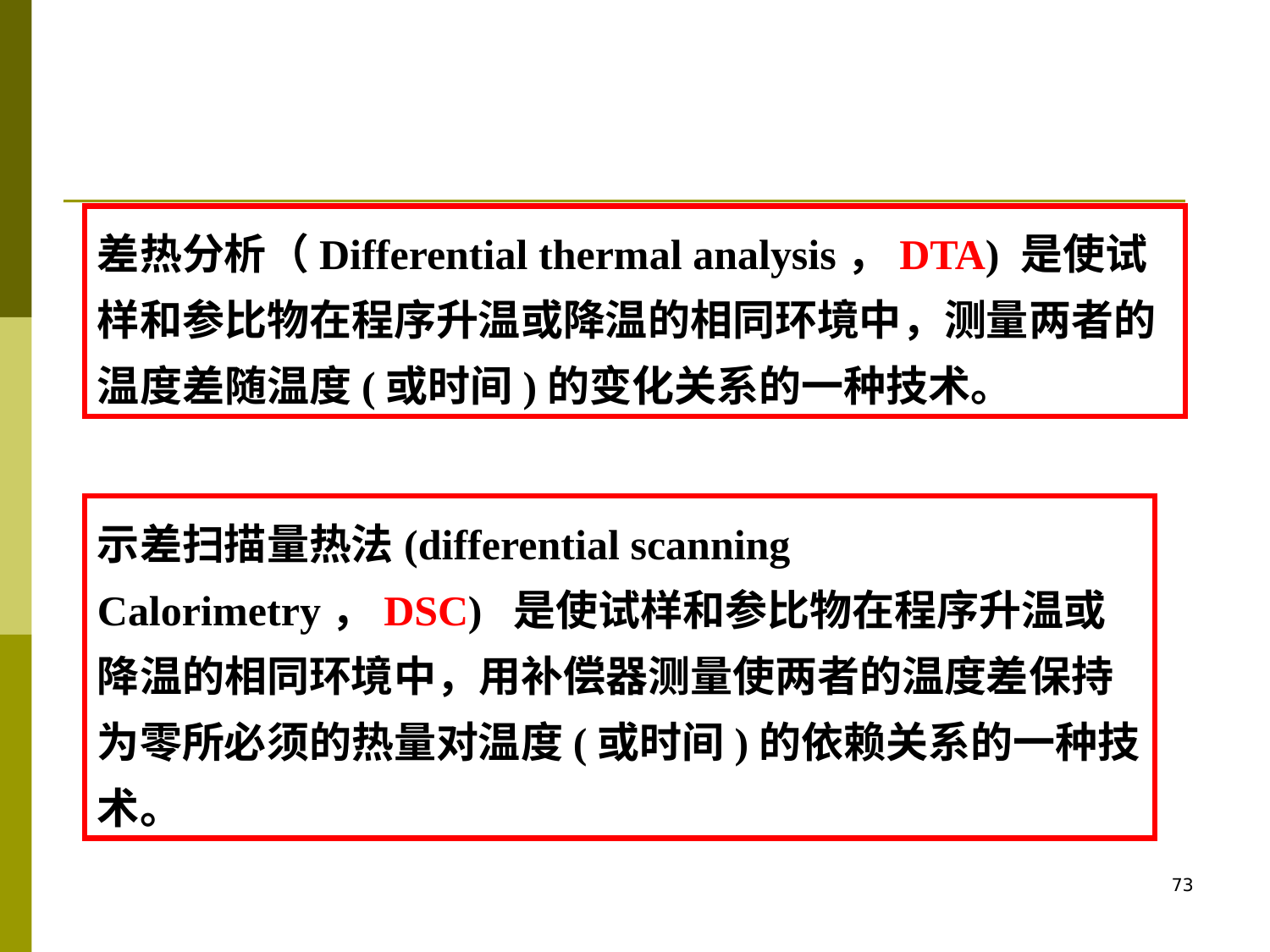

差热分析（Differential thermal analysis，DTA) 是使试样和参比物在程序升温或降温的相同环境中，测量两者的温度差随温度(或时间)的变化关系的一种技术。
示差扫描量热法(differential scanning Calorimetry，DSC)  是使试样和参比物在程序升温或降温的相同环境中，用补偿器测量使两者的温度差保持为零所必须的热量对温度(或时间)的依赖关系的一种技术。
73